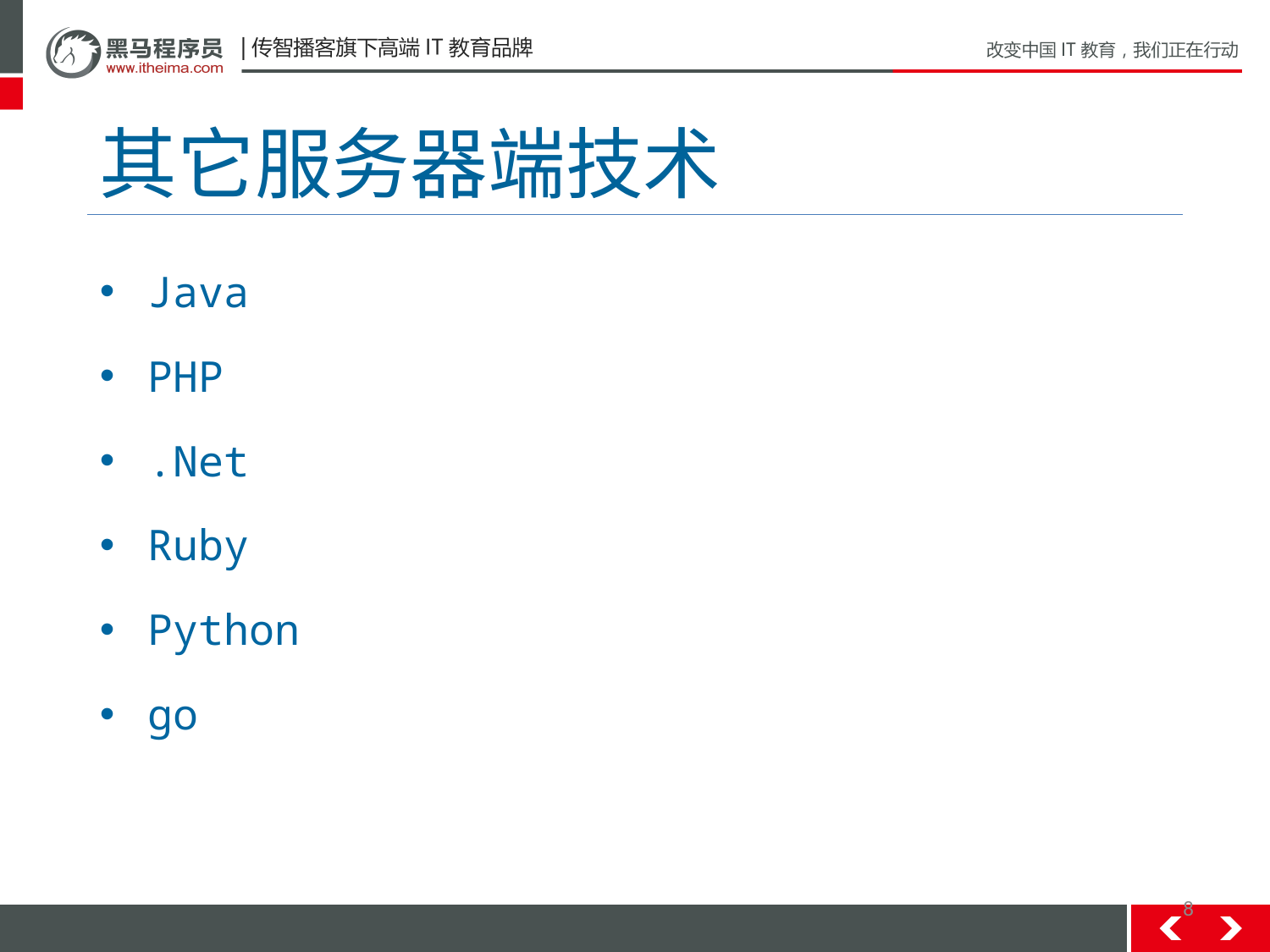

# 其它服务器端技术
Java
PHP
.Net
Ruby
Python
go

8